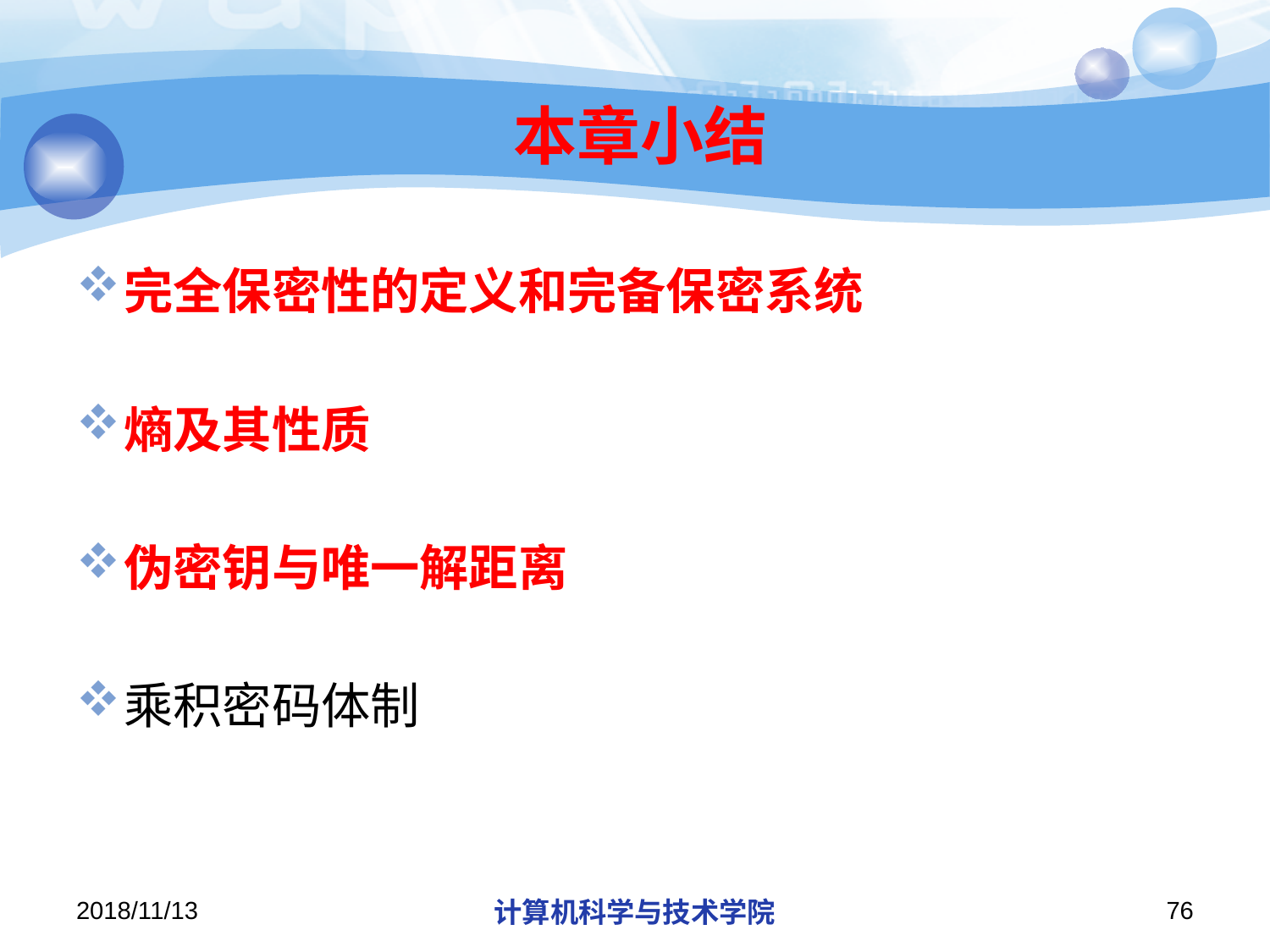

# 本章小结
完全保密性的定义和完备保密系统

熵及其性质

伪密钥与唯一解距离

乘积密码体制
2018/11/13
计算机科学与技术学院
76